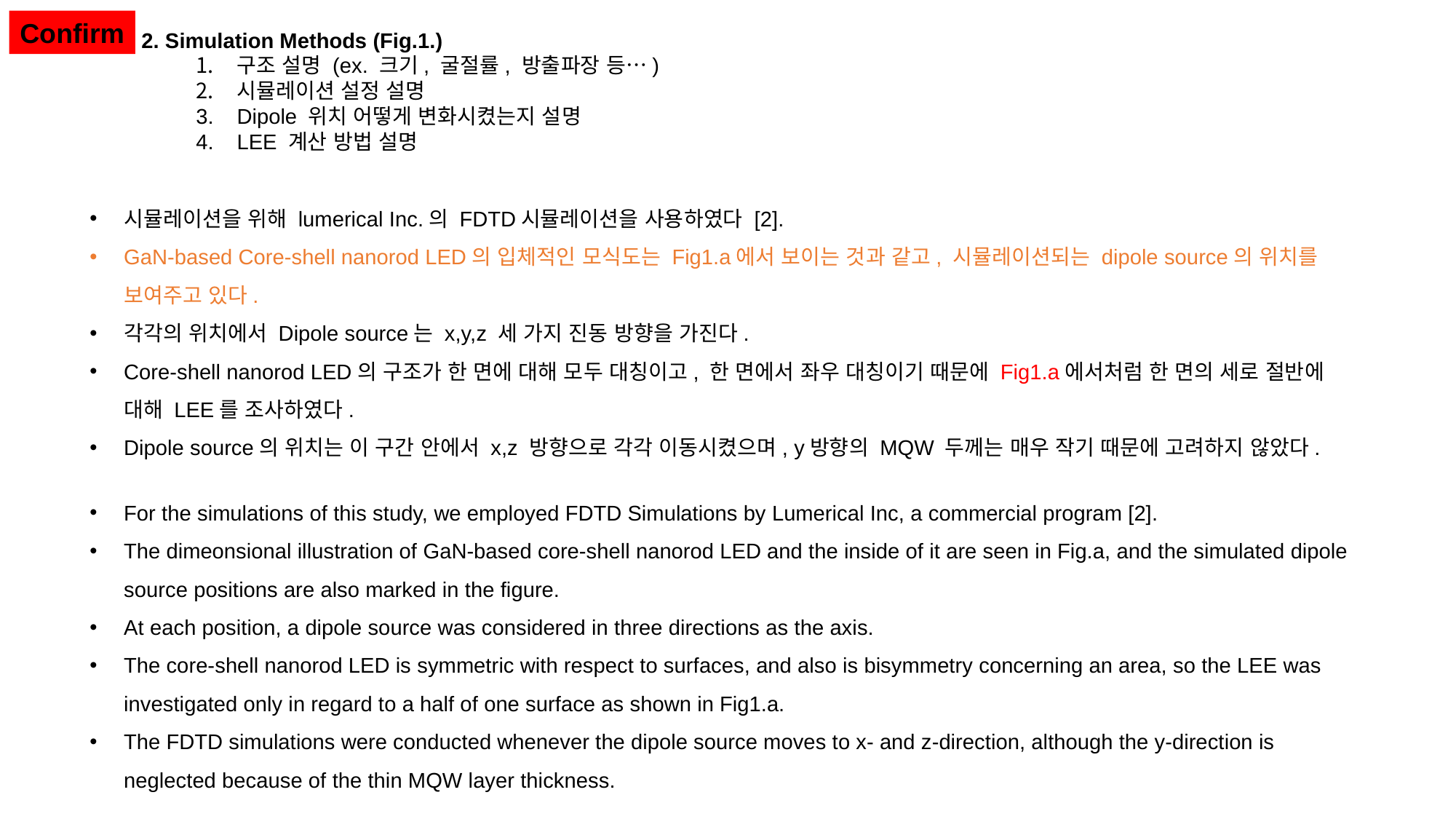

Confirm
2. Simulation Methods (Fig.1.)
구조 설명 (ex. 크기, 굴절률, 방출파장 등…)
시뮬레이션 설정 설명
Dipole 위치 어떻게 변화시켰는지 설명
LEE 계산 방법 설명
시뮬레이션을 위해 lumerical Inc.의 FDTD시뮬레이션을 사용하였다 [2].
GaN-based Core-shell nanorod LED의 입체적인 모식도는 Fig1.a에서 보이는 것과 같고, 시뮬레이션되는 dipole source의 위치를 보여주고 있다.
각각의 위치에서 Dipole source는 x,y,z 세 가지 진동 방향을 가진다.
Core-shell nanorod LED의 구조가 한 면에 대해 모두 대칭이고, 한 면에서 좌우 대칭이기 때문에 Fig1.a에서처럼 한 면의 세로 절반에 대해 LEE를 조사하였다.
Dipole source의 위치는 이 구간 안에서 x,z 방향으로 각각 이동시켰으며, y방향의 MQW 두께는 매우 작기 때문에 고려하지 않았다.
For the simulations of this study, we employed FDTD Simulations by Lumerical Inc, a commercial program [2].
The dimeonsional illustration of GaN-based core-shell nanorod LED and the inside of it are seen in Fig.a, and the simulated dipole source positions are also marked in the figure.
At each position, a dipole source was considered in three directions as the axis.
The core-shell nanorod LED is symmetric with respect to surfaces, and also is bisymmetry concerning an area, so the LEE was investigated only in regard to a half of one surface as shown in Fig1.a.
The FDTD simulations were conducted whenever the dipole source moves to x- and z-direction, although the y-direction is neglected because of the thin MQW layer thickness.